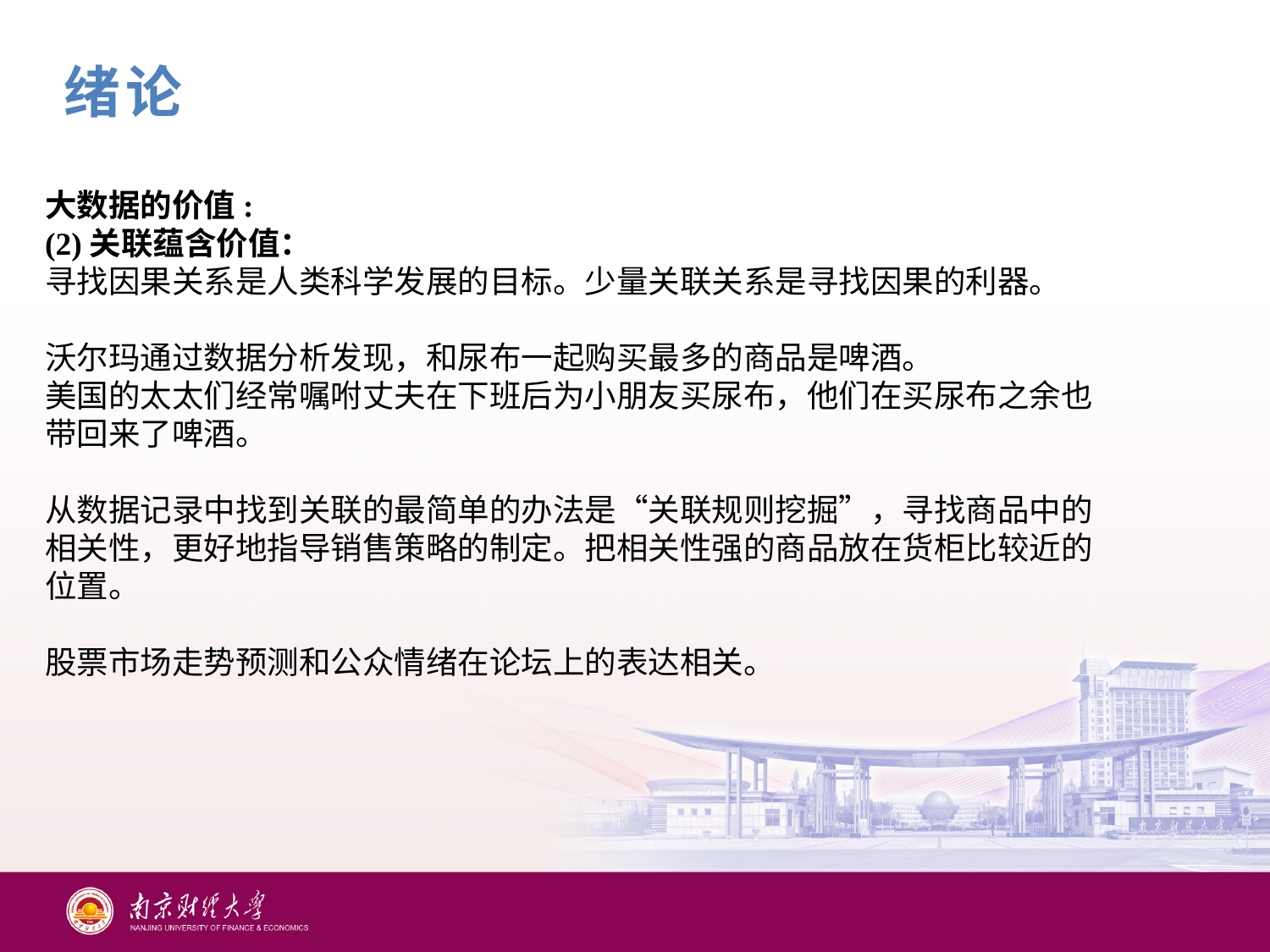

绪论

大数据的价值:
(2)关联蕴含价值：
寻找因果关系是人类科学发展的目标。少量关联关系是寻找因果的利器。
沃尔玛通过数据分析发现，和尿布一起购买最多的商品是啤酒。
美国的太太们经常嘱咐丈夫在下班后为小朋友买尿布，他们在买尿布之余也带回来了啤酒。
从数据记录中找到关联的最简单的办法是“关联规则挖掘”，寻找商品中的相关性，更好地指导销售策略的制定。把相关性强的商品放在货柜比较近的位置。
股票市场走势预测和公众情绪在论坛上的表达相关。